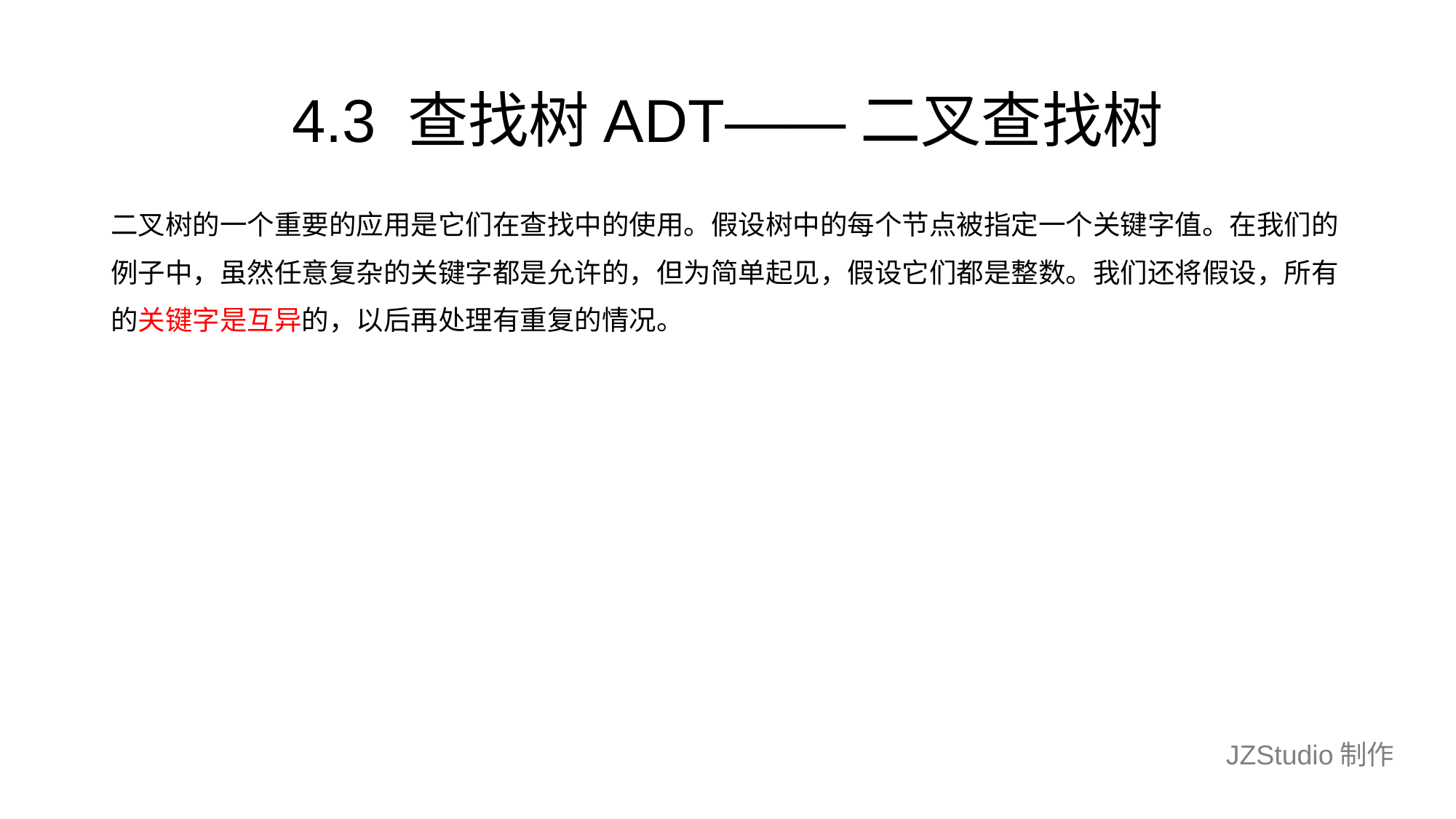

# 4.3 查找树ADT——二叉查找树
二叉树的一个重要的应用是它们在查找中的使用。假设树中的每个节点被指定一个关键字值。在我们的
例子中，虽然任意复杂的关键字都是允许的，但为简单起见，假设它们都是整数。我们还将假设，所有
的关键字是互异的，以后再处理有重复的情况。